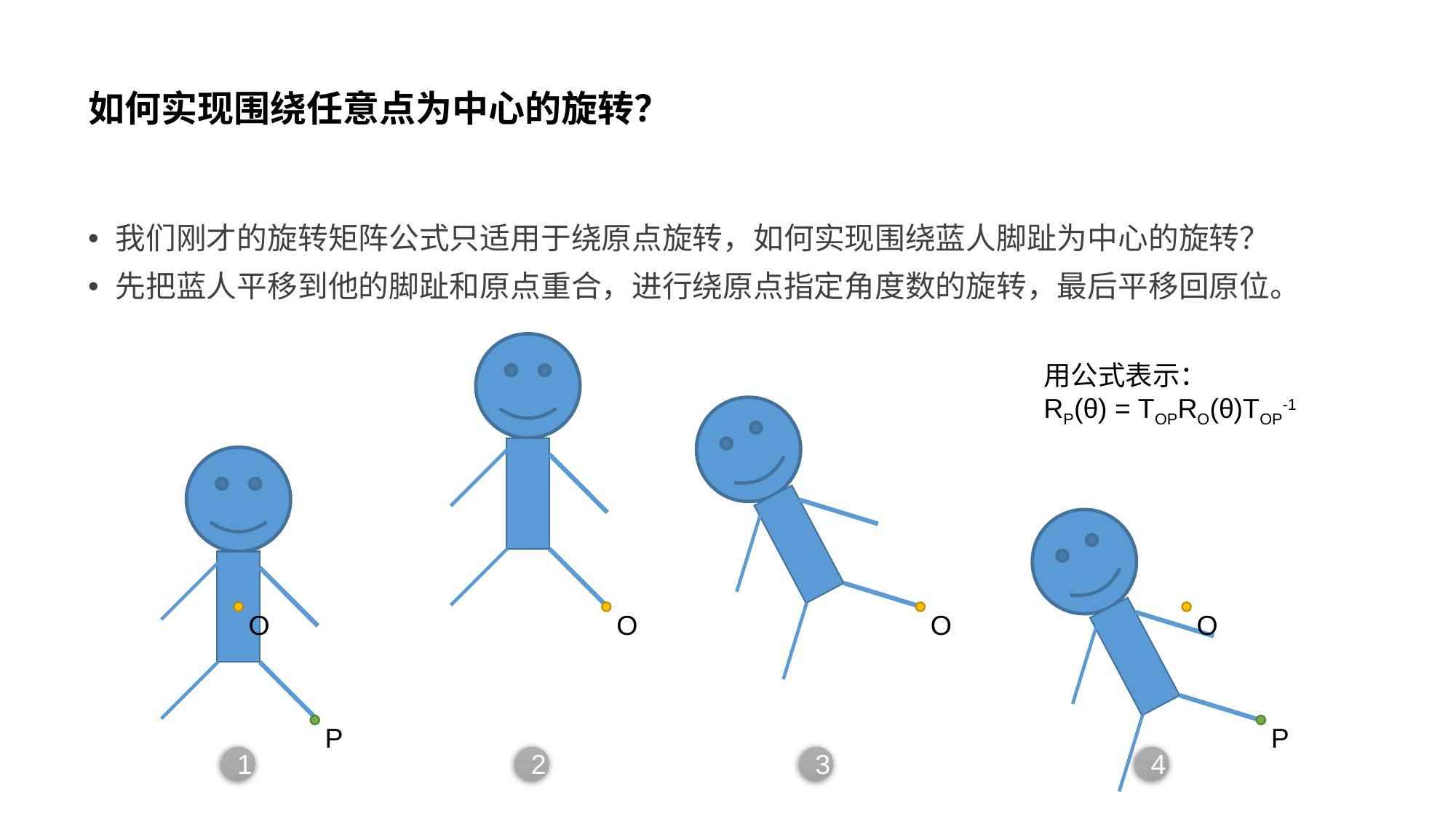

# 如何实现围绕任意点为中心的旋转？
我们刚才的旋转矩阵公式只适用于绕原点旋转，如何实现围绕蓝人脚趾为中心的旋转？
先把蓝人平移到他的脚趾和原点重合，进行绕原点指定角度数的旋转，最后平移回原位。

用公式表示：
RP(θ) = TOPRO(θ)TOP-1

O

O

O

O

P

P
1
2
3
4